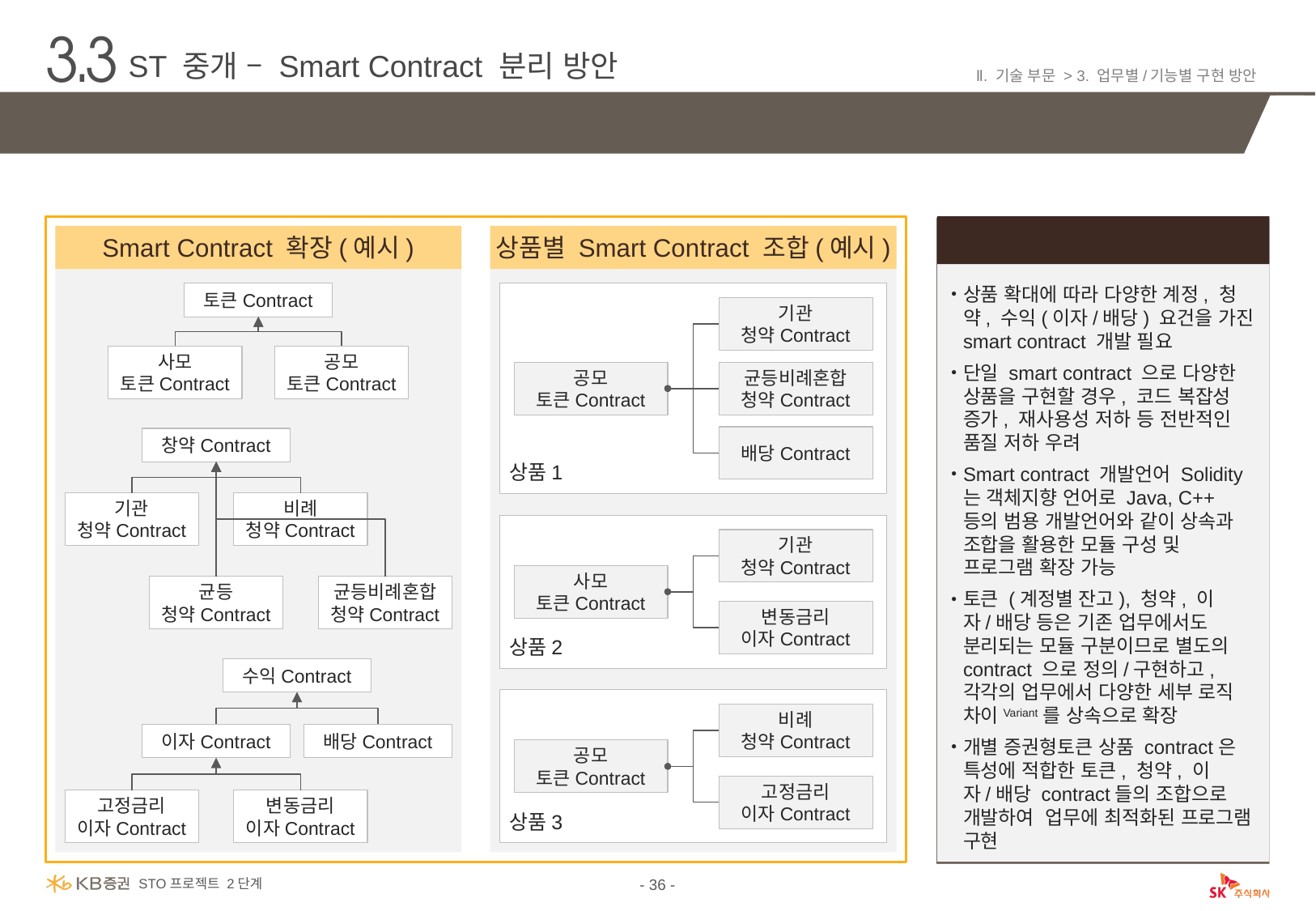

3.3
ST 중개 – Smart Contract 분리 방안
Ⅱ. 기술 부문 > 3. 업무별/기능별 구현 방안
상품 확대 등 확장성 개선을 위한 Smart Contract 기능별 분리

고려사항

Smart Contract 확장(예시)

상품별 Smart Contract 조합(예시)
상품 확대에 따라 다양한 계정, 청약, 수익(이자/배당) 요건을 가진 smart contract 개발 필요
단일 smart contract 으로 다양한 상품을 구현할 경우, 코드 복잡성 증가, 재사용성 저하 등 전반적인 품질 저하 우려
Smart contract 개발언어 Solidity는 객체지향 언어로 Java, C++ 등의 범용 개발언어와 같이 상속과 조합을 활용한 모듈 구성 및 프로그램 확장 가능
토큰 (계정별 잔고), 청약, 이자/배당 등은 기존 업무에서도 분리되는 모듈 구분이므로 별도의 contract 으로 정의/구현하고, 각각의 업무에서 다양한 세부 로직 차이Variant를 상속으로 확장
개별 증권형토큰 상품 contract은 특성에 적합한 토큰, 청약, 이자/배당 contract들의 조합으로 개발하여  업무에 최적화된 프로그램 구현
상품1
토큰Contract
기관
청약Contract
사모
토큰Contract
공모
토큰Contract
공모
토큰Contract
균등비례혼합
청약Contract
배당Contract
창약Contract
기관
청약Contract
비례
청약Contract
균등
청약Contract
균등비례혼합
청약Contract
상품2
기관
청약Contract
변동금리
이자Contract
사모
토큰Contract
수익Contract
이자Contract
배당Contract
고정금리
이자Contract
변동금리
이자Contract
상품3
비례
청약Contract
공모
토큰Contract
고정금리
이자Contract